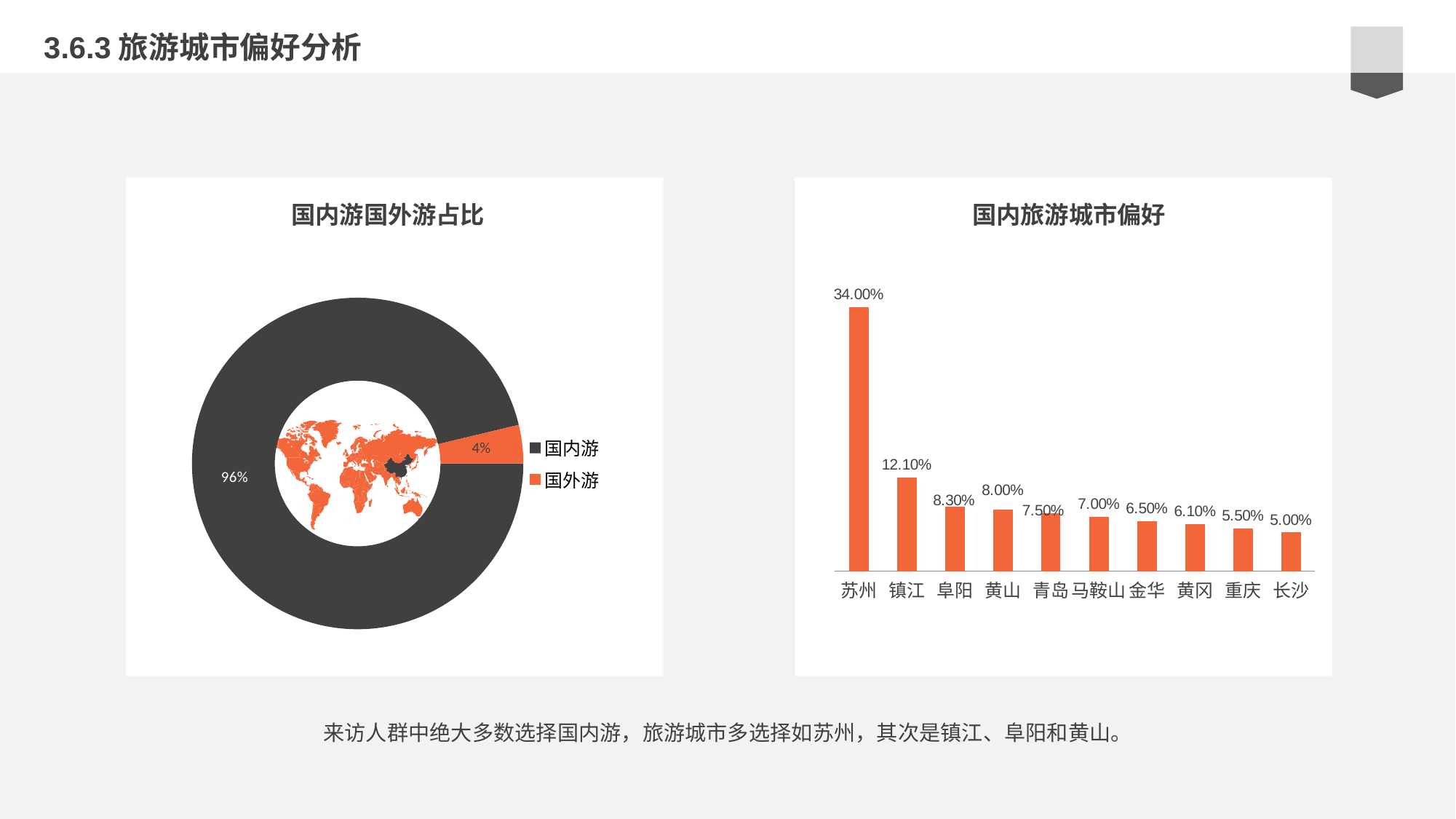

3.6.3旅游城市偏好分析
100

国内游国外游占比
国内旅游城市偏好
e7d195523061f1c0b9c437df2358c0cda14f5041a22fabbfBE2BE37675DC7AB669ED1A17F222BC996230C869F9A73B775AB9A6F73BCC744AF1BB55A31F7D215610F6B48D481C98CFAE215B20EECA2E6E0A7FA5F51308CB52DBDDBC704BB1B1B15B9E8404F8B10E983444B66EA388C6170E35B82D1C09D0AA1358145966557C00F2090DB9C29BE49B

### Chart

| Category | 省外 |
|---|---|
| 苏州 | 0.34 |
| 镇江 | 0.121 |
| 阜阳 | 0.083 |
| 黄山 | 0.08 |
| 青岛 | 0.075 |
| 马鞍山 | 0.07 |
| 金华 | 0.065 |
| 黄冈 | 0.061 |
| 重庆 | 0.055 |
| 长沙 | 0.05 |

### Chart

| Category | 销售额 |
|---|---|
| 国内游 | 0.977 |
| 国外游 | 0.038 |

来访人群中绝大多数选择国内游，旅游城市多选择如苏州，其次是镇江、阜阳和黄山。